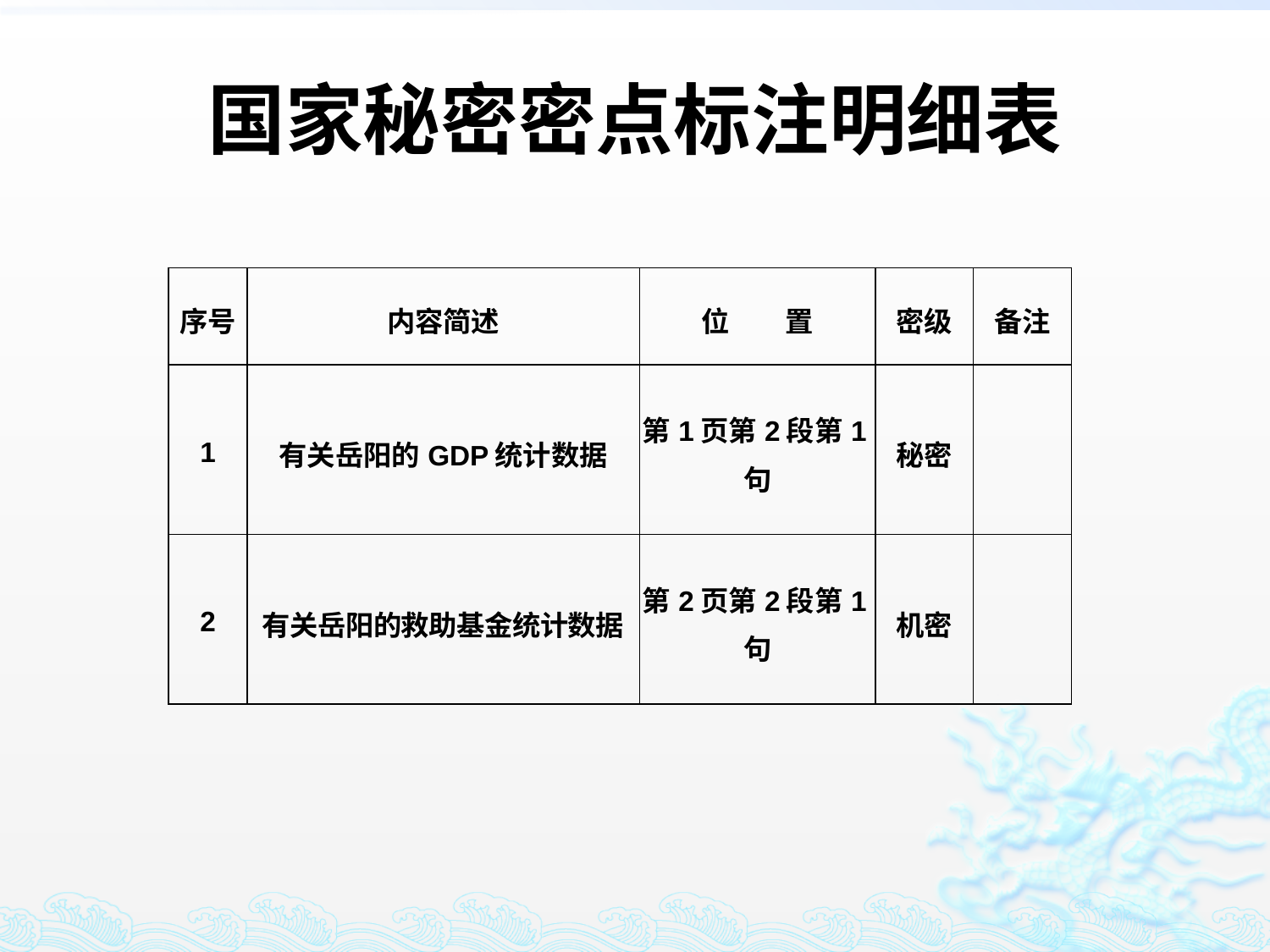

# 国家秘密密点标注明细表
| 序号 | 内容简述 | 位  置 | 密级 | 备注 |
| --- | --- | --- | --- | --- |
| 1 | 有关岳阳的GDP统计数据 | 第1页第2段第1句 | 秘密 |  |
| 2 | 有关岳阳的救助基金统计数据 | 第2页第2段第1句 | 机密 |  |